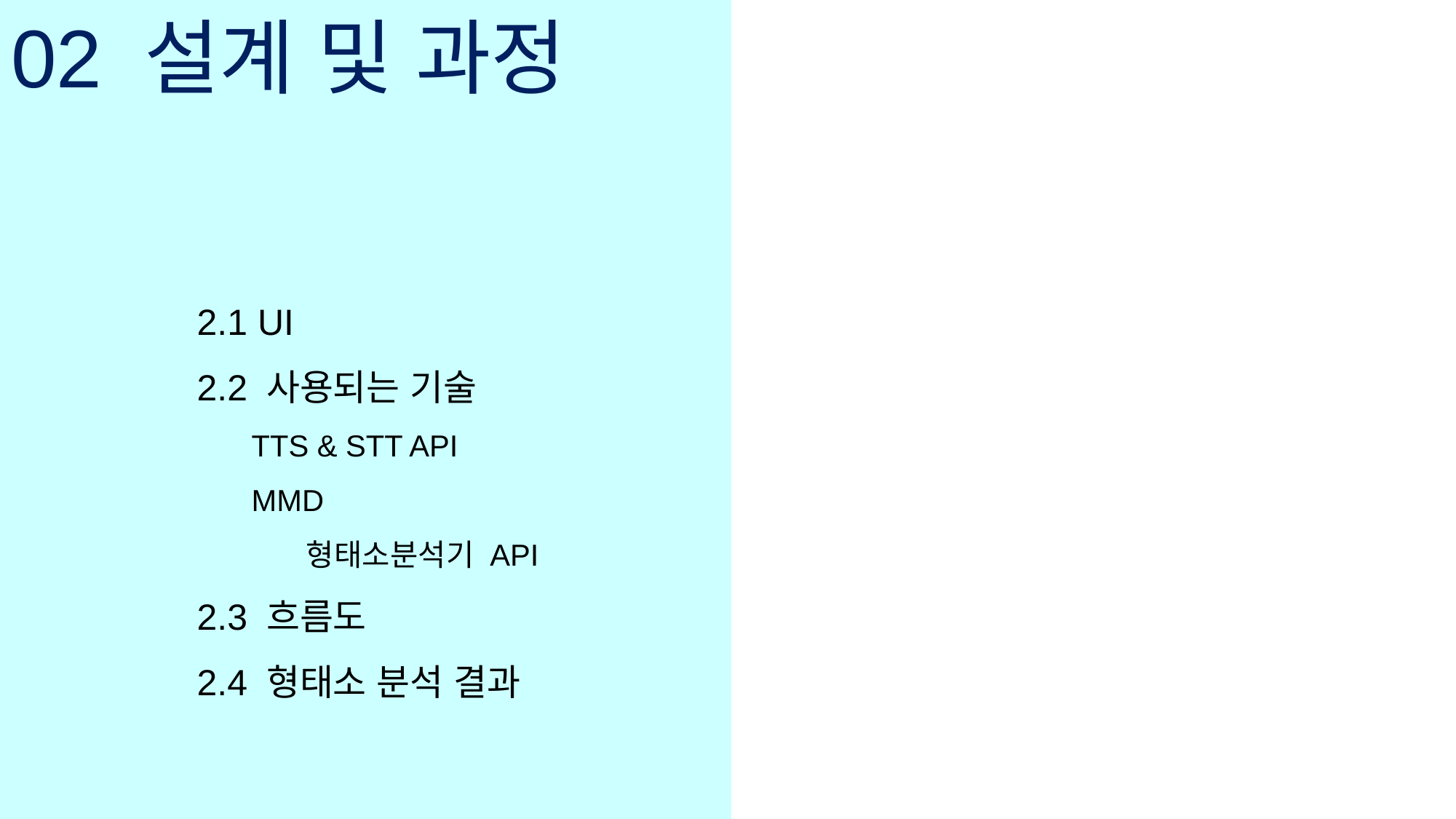

02 설계 및 과정

2.1 UI
2.2 사용되는 기술
TTS & STT API
MMD
	형태소분석기 API
2.3 흐름도
2.4 형태소 분석 결과